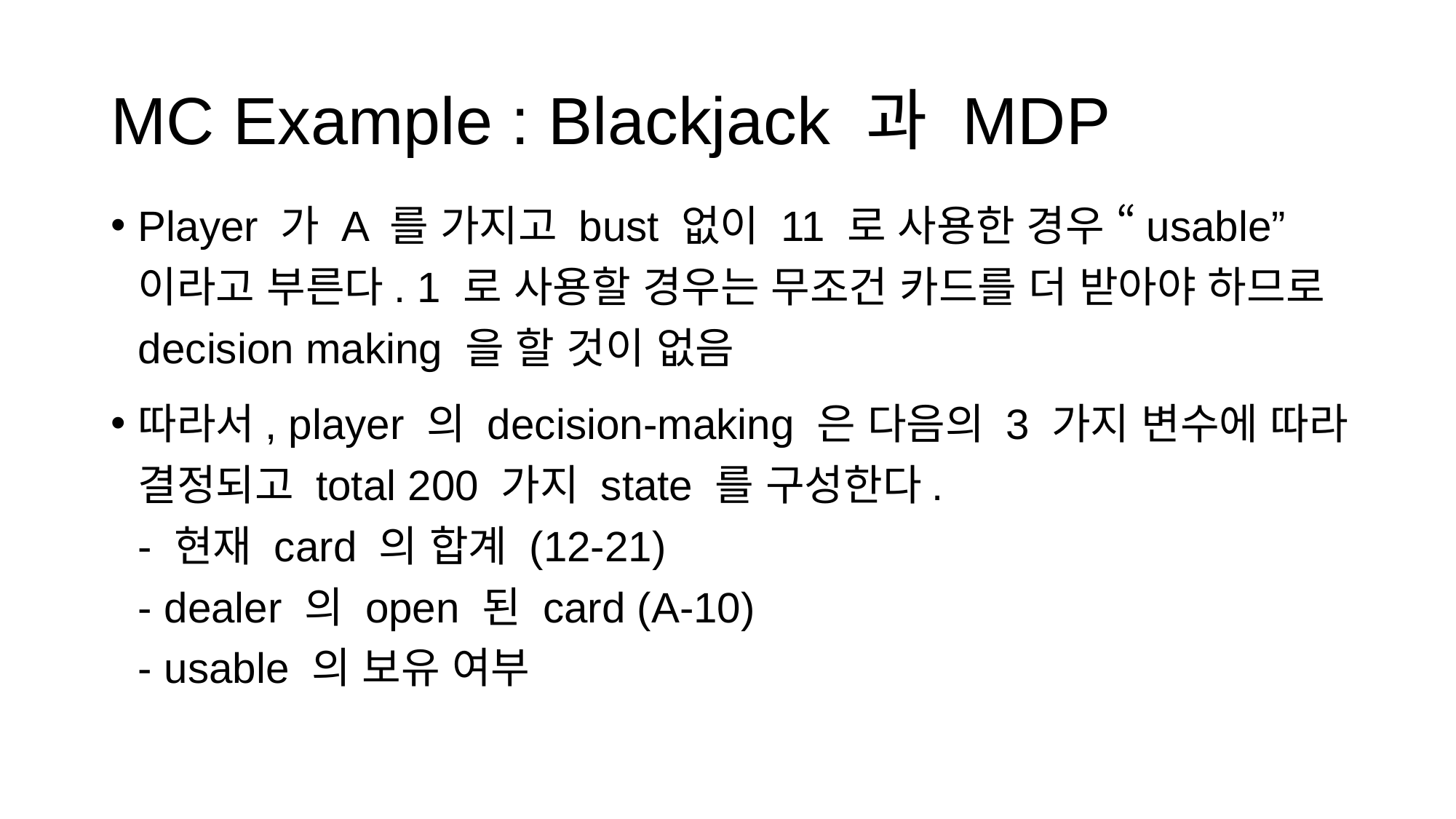

# MC Example : Blackjack 과 MDP
Player 가 A 를 가지고 bust 없이 11 로 사용한 경우 “usable” 이라고 부른다. 1 로 사용할 경우는 무조건 카드를 더 받아야 하므로 decision making 을 할 것이 없음
따라서, player 의 decision-making 은 다음의 3 가지 변수에 따라 결정되고 total 200 가지 state 를 구성한다.
- 현재 card 의 합계 (12-21)
- dealer 의 open 된 card (A-10)
- usable 의 보유 여부